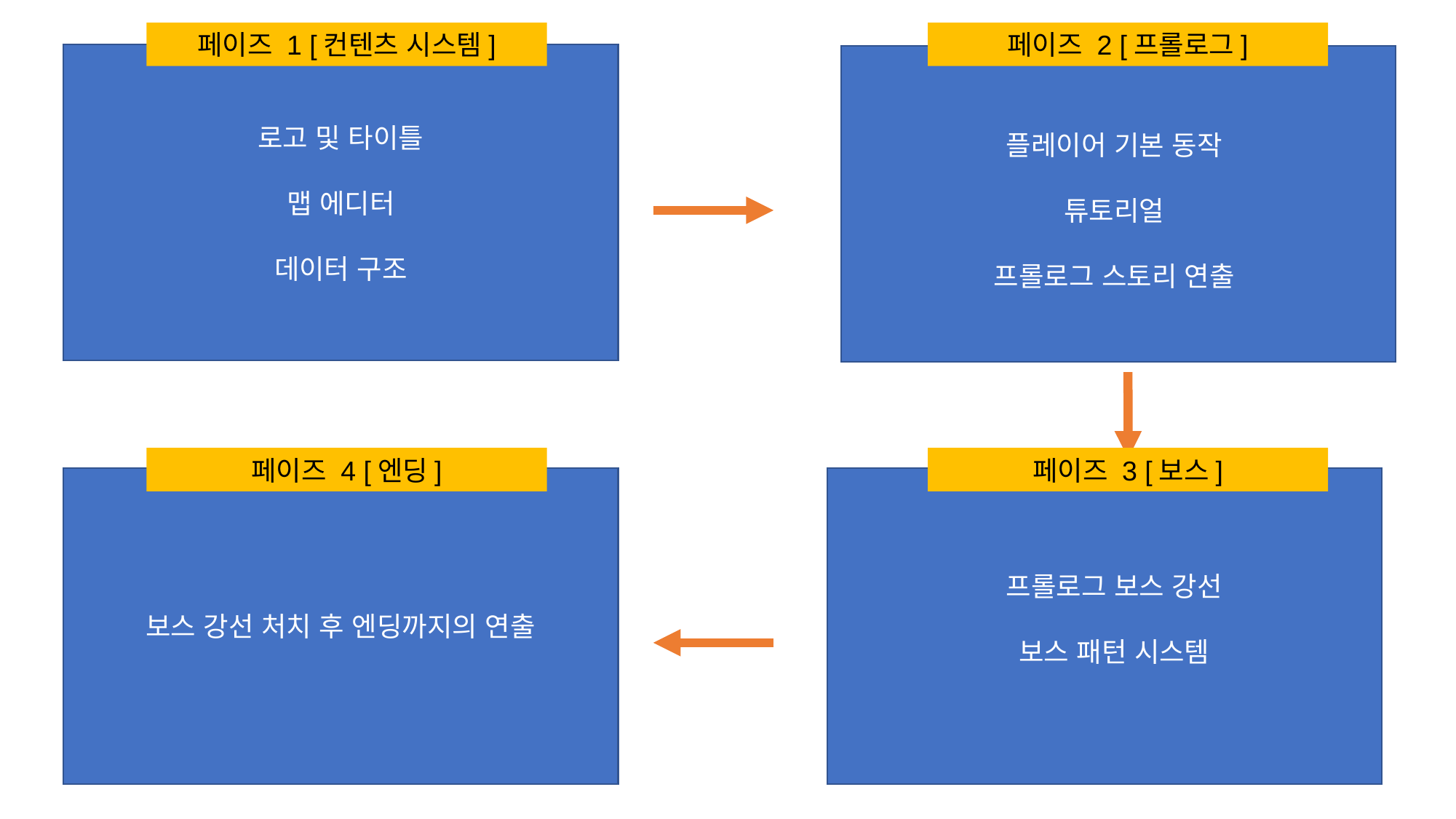

페이즈 1 [컨텐츠 시스템]
페이즈 2 [프롤로그]

플레이어 기본 동작

튜토리얼

프롤로그 스토리 연출

로고 및 타이틀

맵 에디터

데이터 구조
페이즈 4 [엔딩]
페이즈 3 [보스]

프롤로그 보스 강선

보스 패턴 시스템

보스 강선 처치 후 엔딩까지의 연출